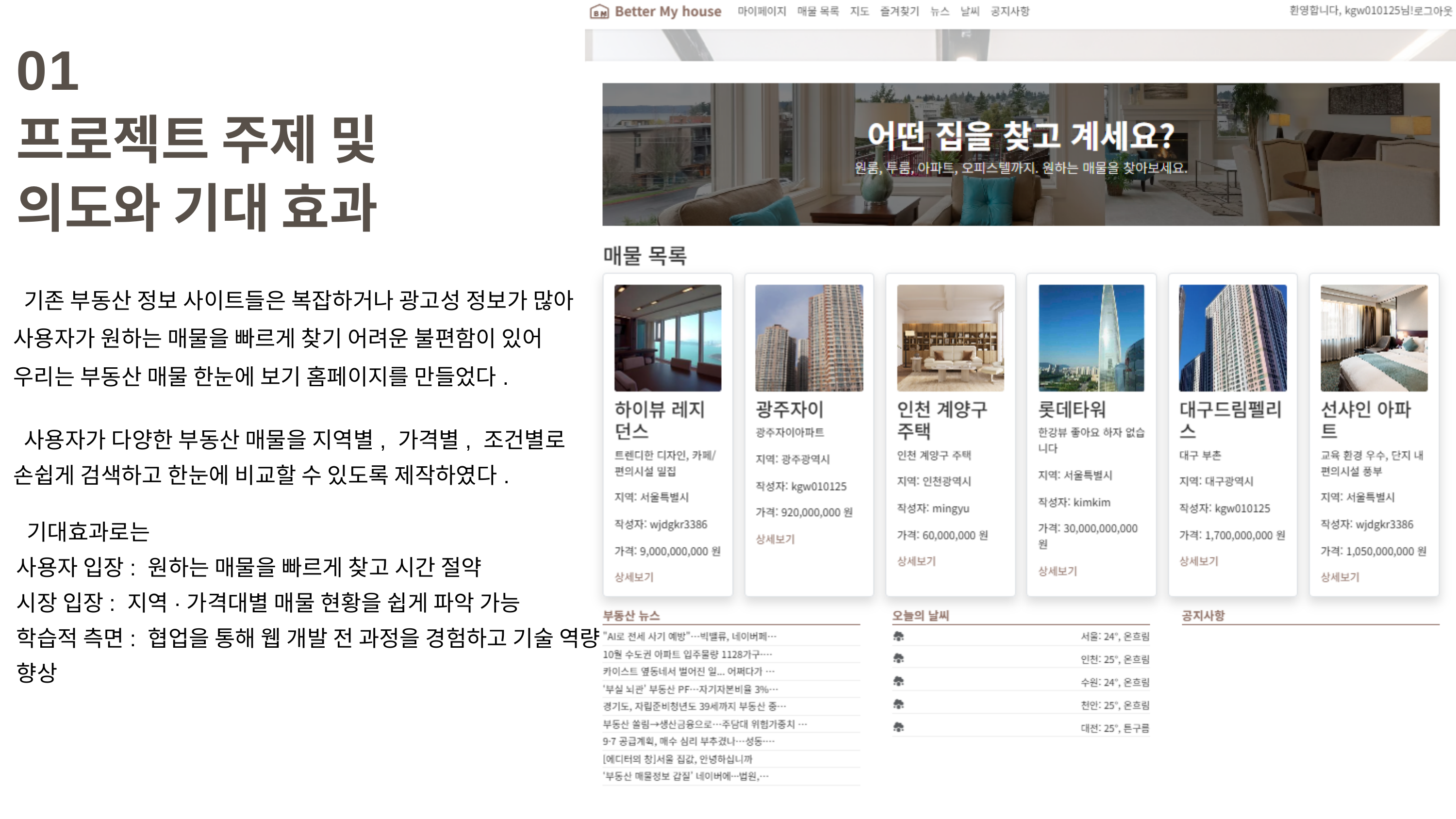

01
프로젝트 주제 및
의도와 기대 효과
 기존 부동산 정보 사이트들은 복잡하거나 광고성 정보가 많아 사용자가 원하는 매물을 빠르게 찾기 어려운 불편함이 있어 우리는 부동산 매물 한눈에 보기 홈페이지를 만들었다.

 사용자가 다양한 부동산 매물을 지역별, 가격별, 조건별로 손쉽게 검색하고 한눈에 비교할 수 있도록 제작하였다.
 기대효과로는
사용자 입장: 원하는 매물을 빠르게 찾고 시간 절약
시장 입장: 지역·가격대별 매물 현황을 쉽게 파악 가능
학습적 측면: 협업을 통해 웹 개발 전 과정을 경험하고 기술 역량 향상